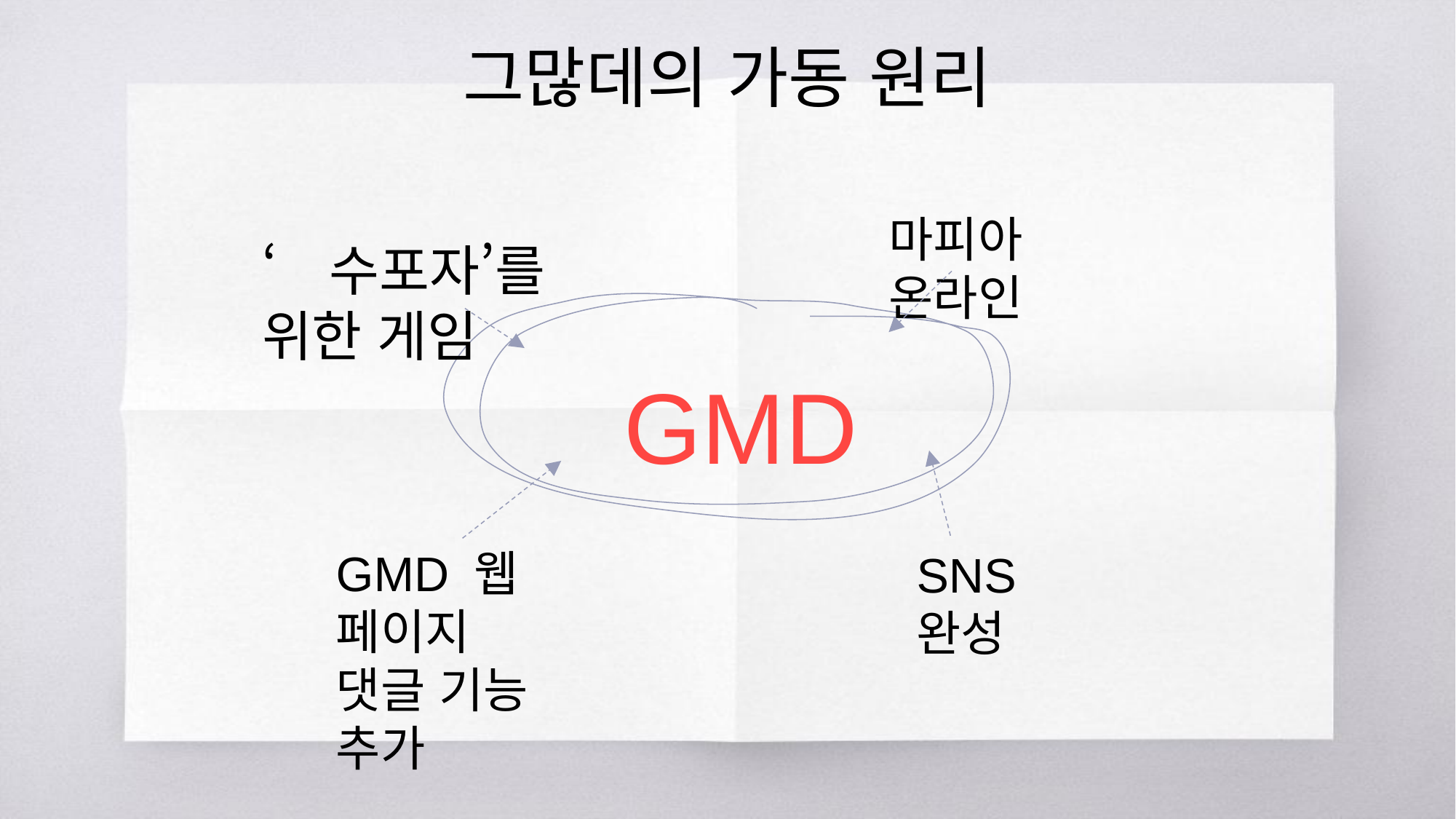

그많데의 가동 원리
마피아 온라인
‘수포자’를 위한 게임

GMD
GMD 웹 페이지
댓글 기능 추가
SNS 완성